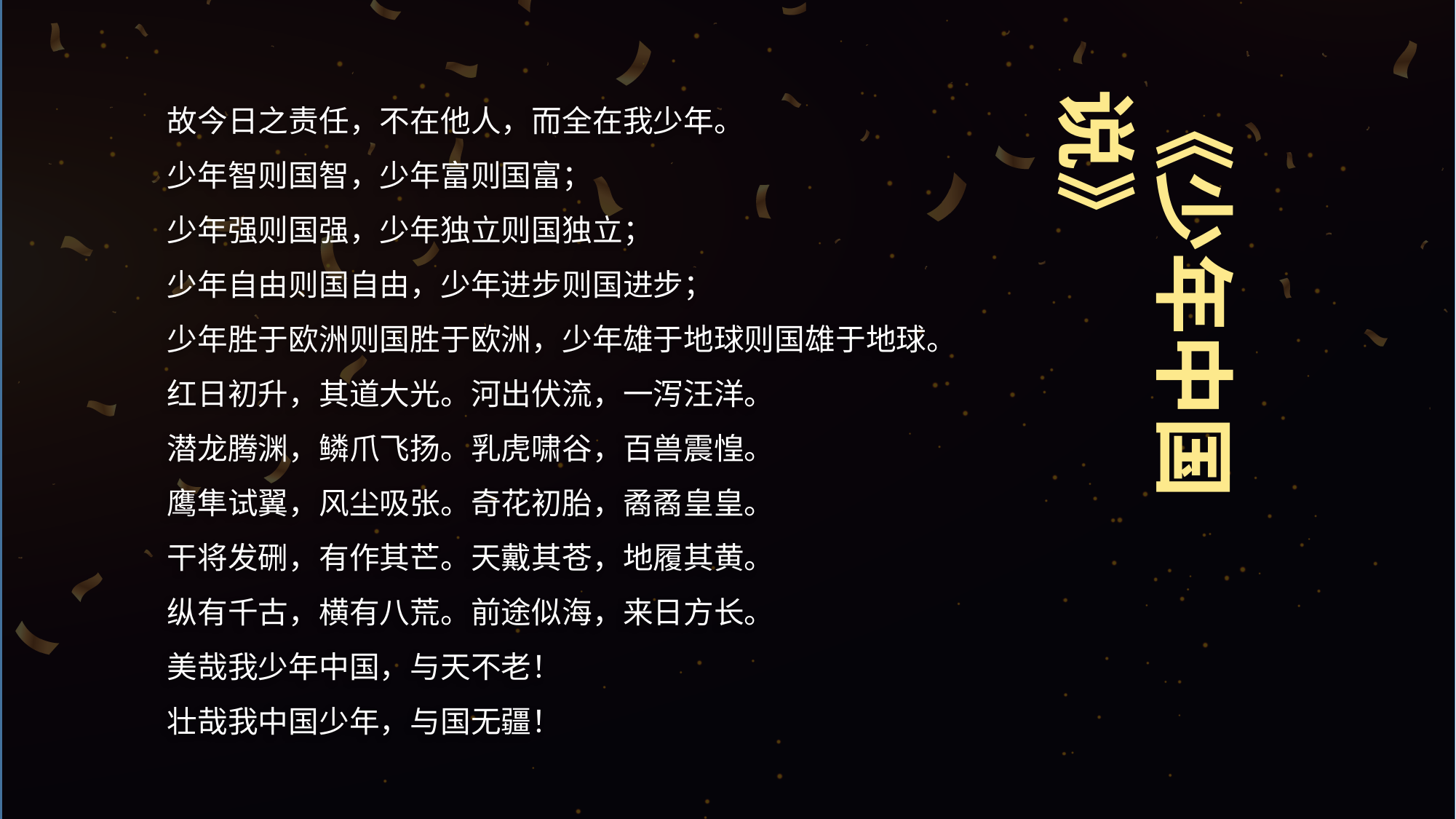

故今日之责任，不在他人，而全在我少年。
少年智则国智，少年富则国富；
少年强则国强，少年独立则国独立；
少年自由则国自由，少年进步则国进步；
少年胜于欧洲则国胜于欧洲，少年雄于地球则国雄于地球。
红日初升，其道大光。河出伏流，一泻汪洋。
潜龙腾渊，鳞爪飞扬。乳虎啸谷，百兽震惶。
鹰隼试翼，风尘吸张。奇花初胎，矞矞皇皇。
干将发硎，有作其芒。天戴其苍，地履其黄。
纵有千古，横有八荒。前途似海，来日方长。
美哉我少年中国，与天不老！
壮哉我中国少年，与国无疆！
《少年中国说》